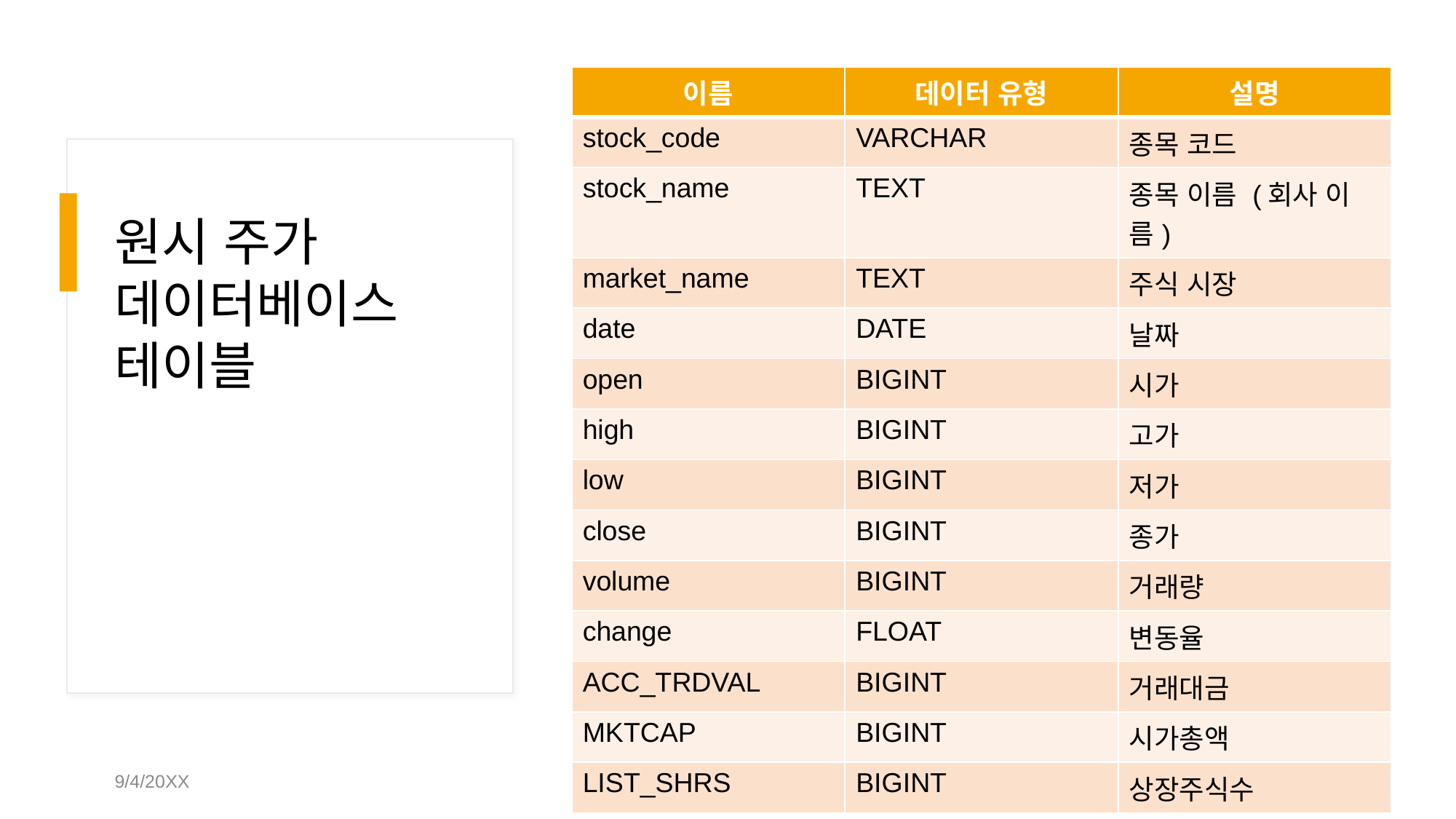

| 이름 | 데이터 유형 | 설명 |
| --- | --- | --- |
| stock\_code | VARCHAR | 종목 코드 |
| stock\_name | TEXT | 종목 이름 (회사 이름) |
| market\_name | TEXT | 주식 시장 |
| date | DATE | 날짜 |
| open | BIGINT | 시가 |
| high | BIGINT | 고가 |
| low | BIGINT | 저가 |
| close | BIGINT | 종가 |
| volume | BIGINT | 거래량 |
| change | FLOAT | 변동율 |
| ACC\_TRDVAL | BIGINT | 거래대금 |
| MKTCAP | BIGINT | 시가총액 |
| LIST\_SHRS | BIGINT | 상장주식수 |
# 원시 주가 데이터베이스 테이블
9/4/20XX
프레젠테이션 제목
8